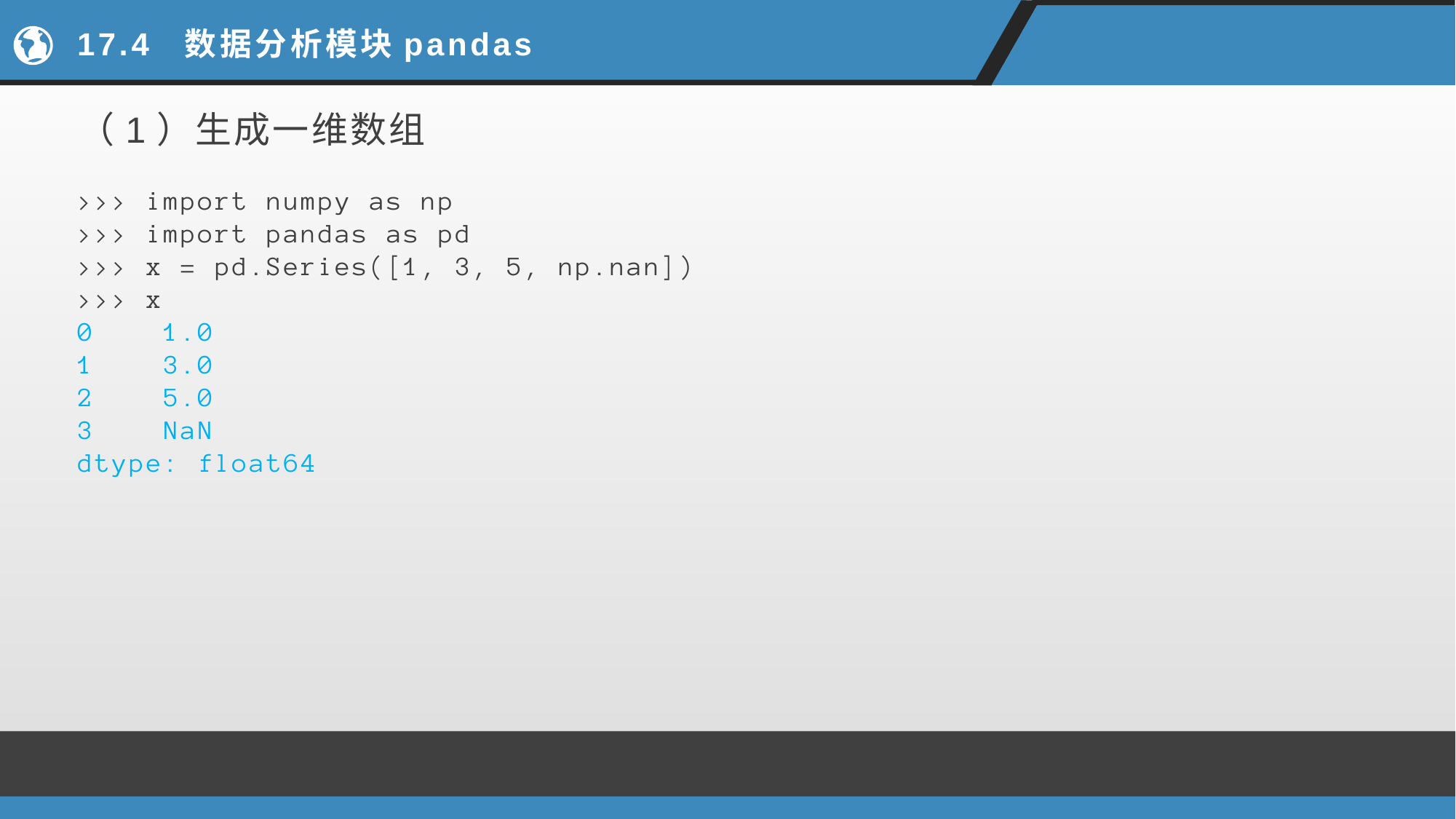

# 17.4  数据分析模块pandas

（1）生成一维数组

>>> import numpy as np
>>> import pandas as pd
>>> x = pd.Series([1, 3, 5, np.nan])
>>> x
0    1.0
1    3.0
2    5.0
3    NaN
dtype: float64